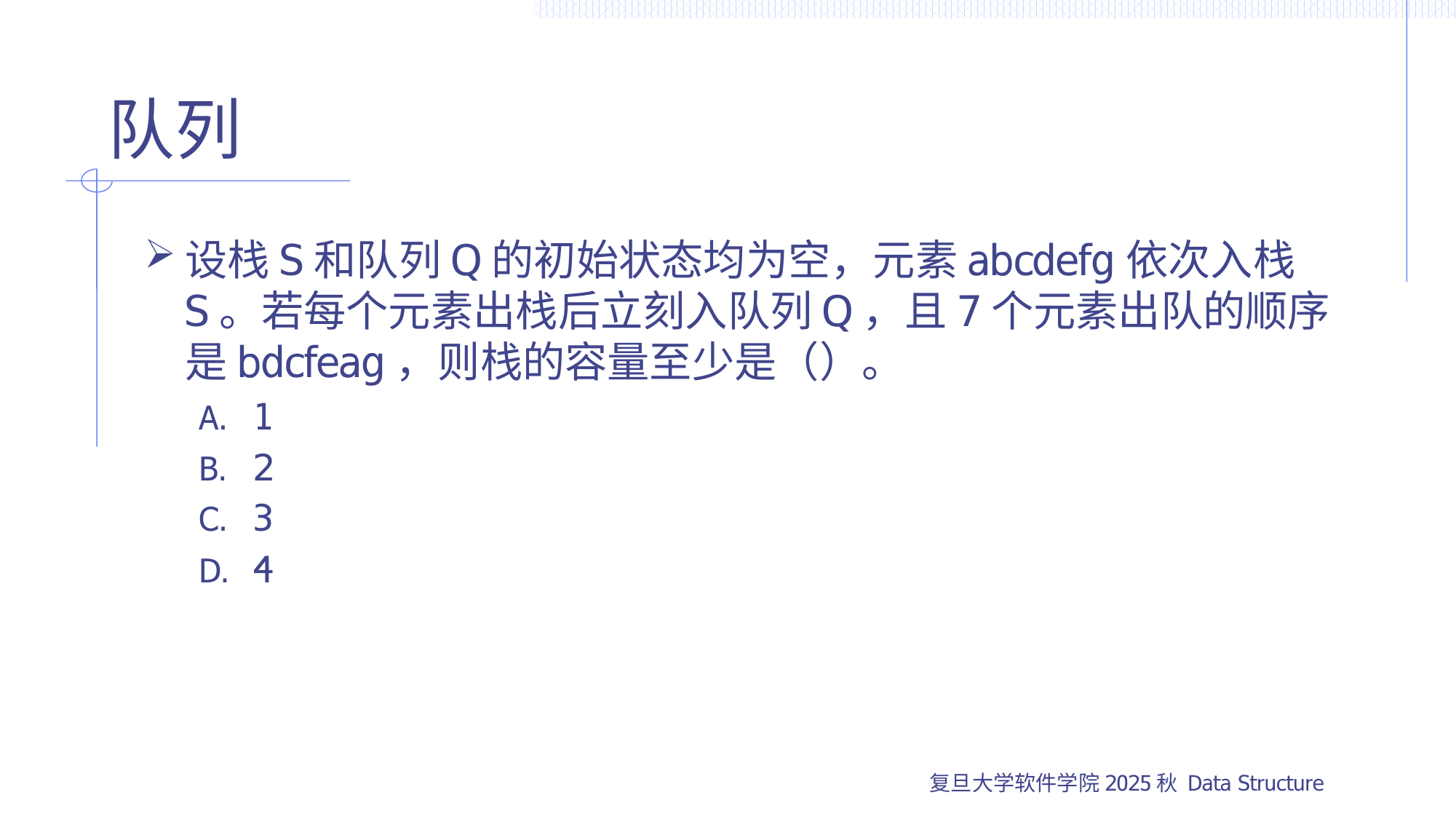

# 队列
设栈S和队列Q的初始状态均为空，元素abcdefg依次入栈S。若每个元素出栈后立刻入队列Q，且7个元素出队的顺序是bdcfeag，则栈的容量至少是（）。
1
2
3
4